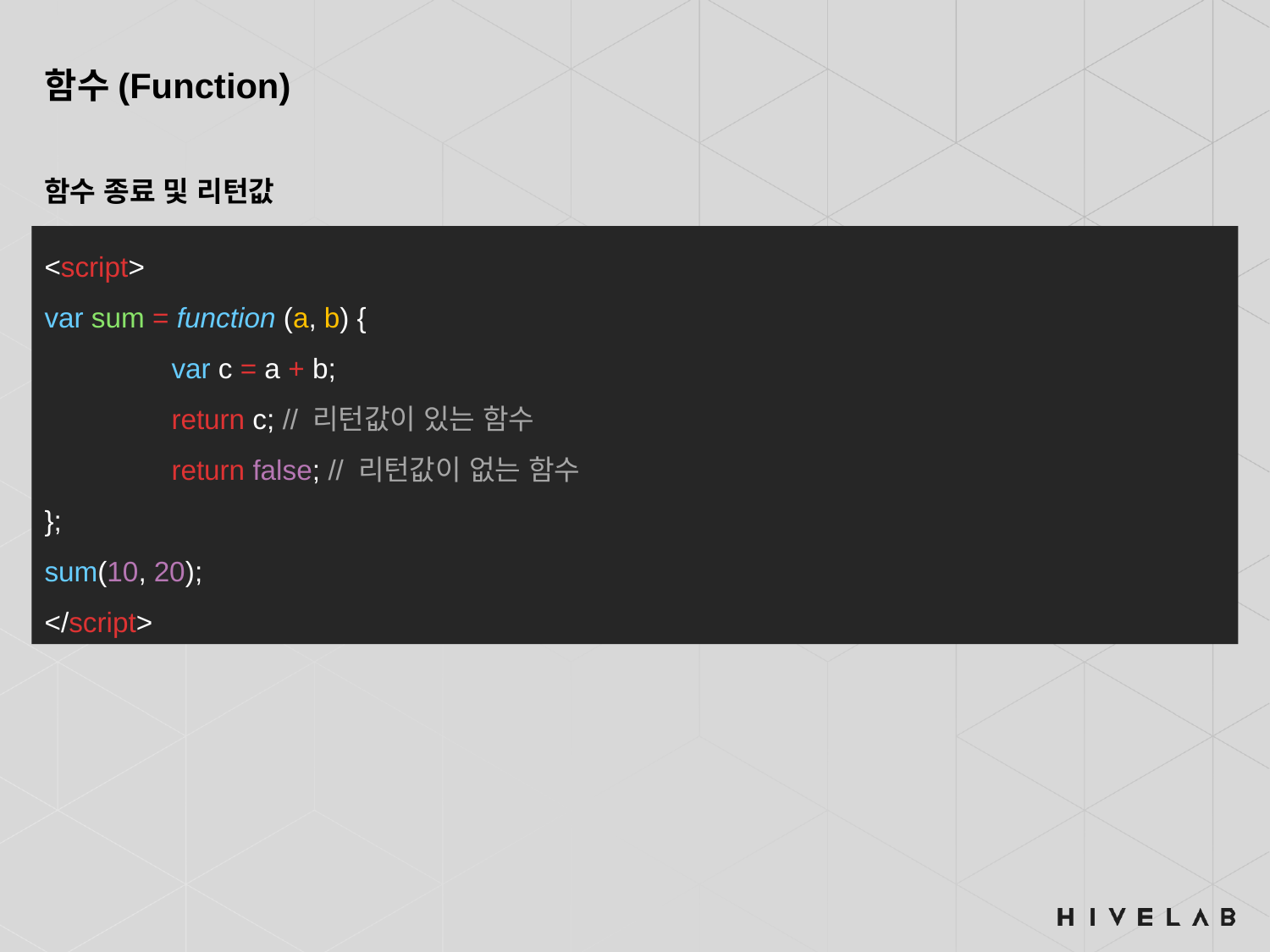

함수(Function)

함수 종료 및 리턴값
<script>
var sum = function (a, b) {
	var c = a + b;
	return c; // 리턴값이 있는 함수
	return false; // 리턴값이 없는 함수
};
sum(10, 20);
</script>